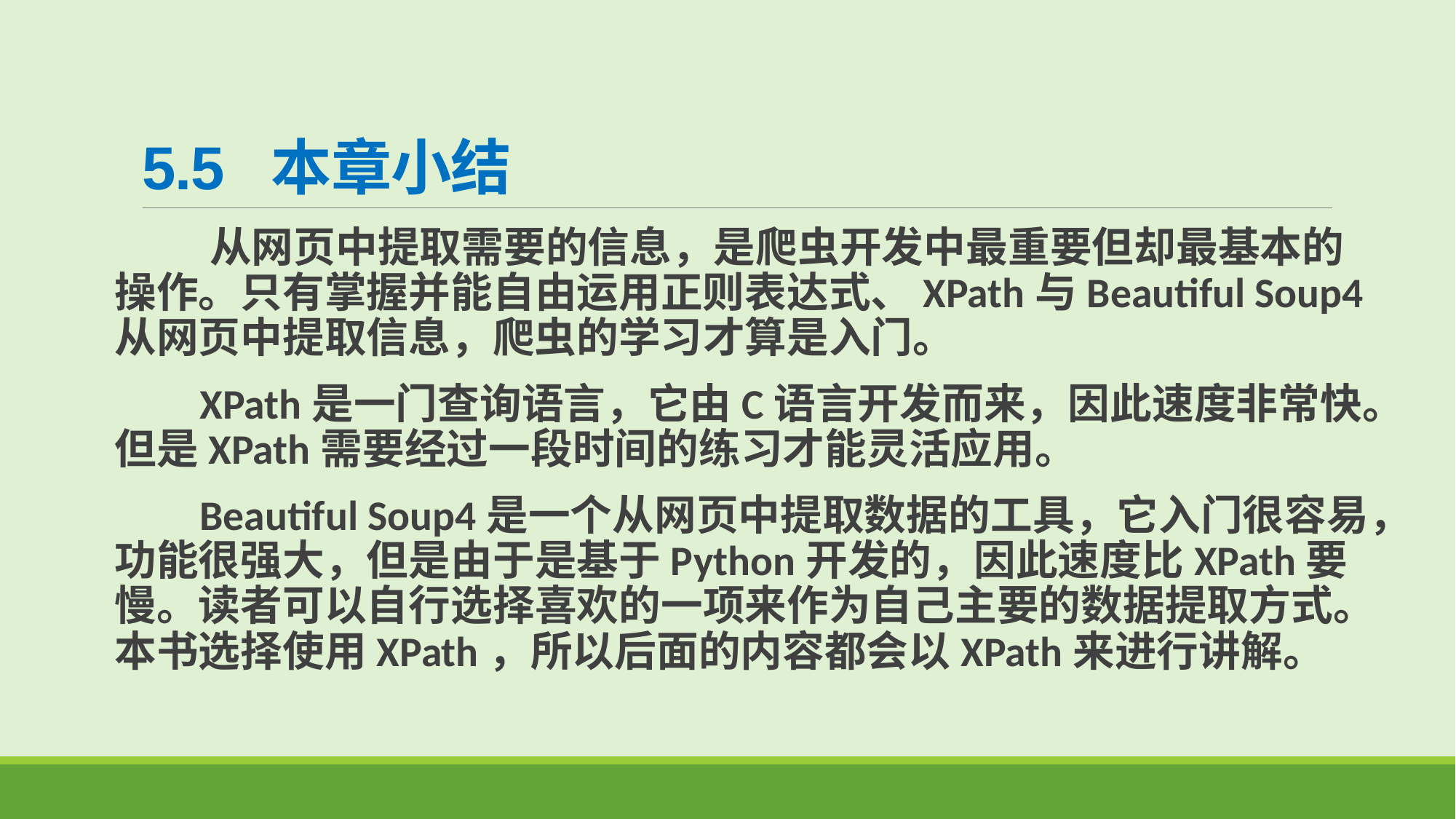

# 5.5  本章小结
         从网页中提取需要的信息，是爬虫开发中最重要但却最基本的操作。只有掌握并能自由运用正则表达式、XPath与Beautiful Soup4从网页中提取信息，爬虫的学习才算是入门。
         XPath是一门查询语言，它由C语言开发而来，因此速度非常快。但是XPath需要经过一段时间的练习才能灵活应用。
         Beautiful Soup4是一个从网页中提取数据的工具，它入门很容易，功能很强大，但是由于是基于Python开发的，因此速度比XPath要慢。读者可以自行选择喜欢的一项来作为自己主要的数据提取方式。本书选择使用XPath，所以后面的内容都会以XPath来进行讲解。